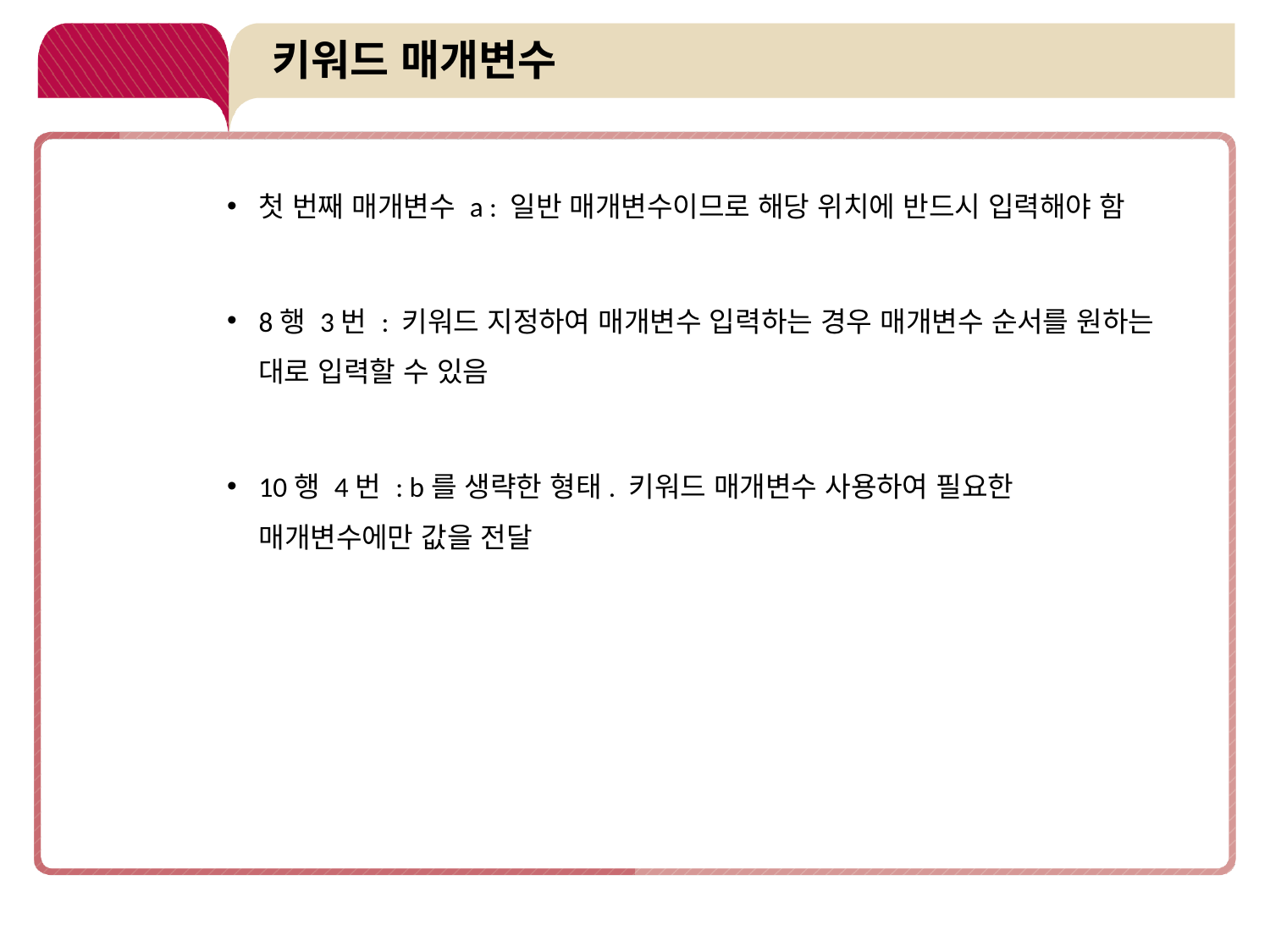

# 키워드 매개변수
첫 번째 매개변수 a : 일반 매개변수이므로 해당 위치에 반드시 입력해야 함

8행 3번 : 키워드 지정하여 매개변수 입력하는 경우 매개변수 순서를 원하는 대로 입력할 수 있음

10행 4번 : b를 생략한 형태. 키워드 매개변수 사용하여 필요한 매개변수에만 값을 전달